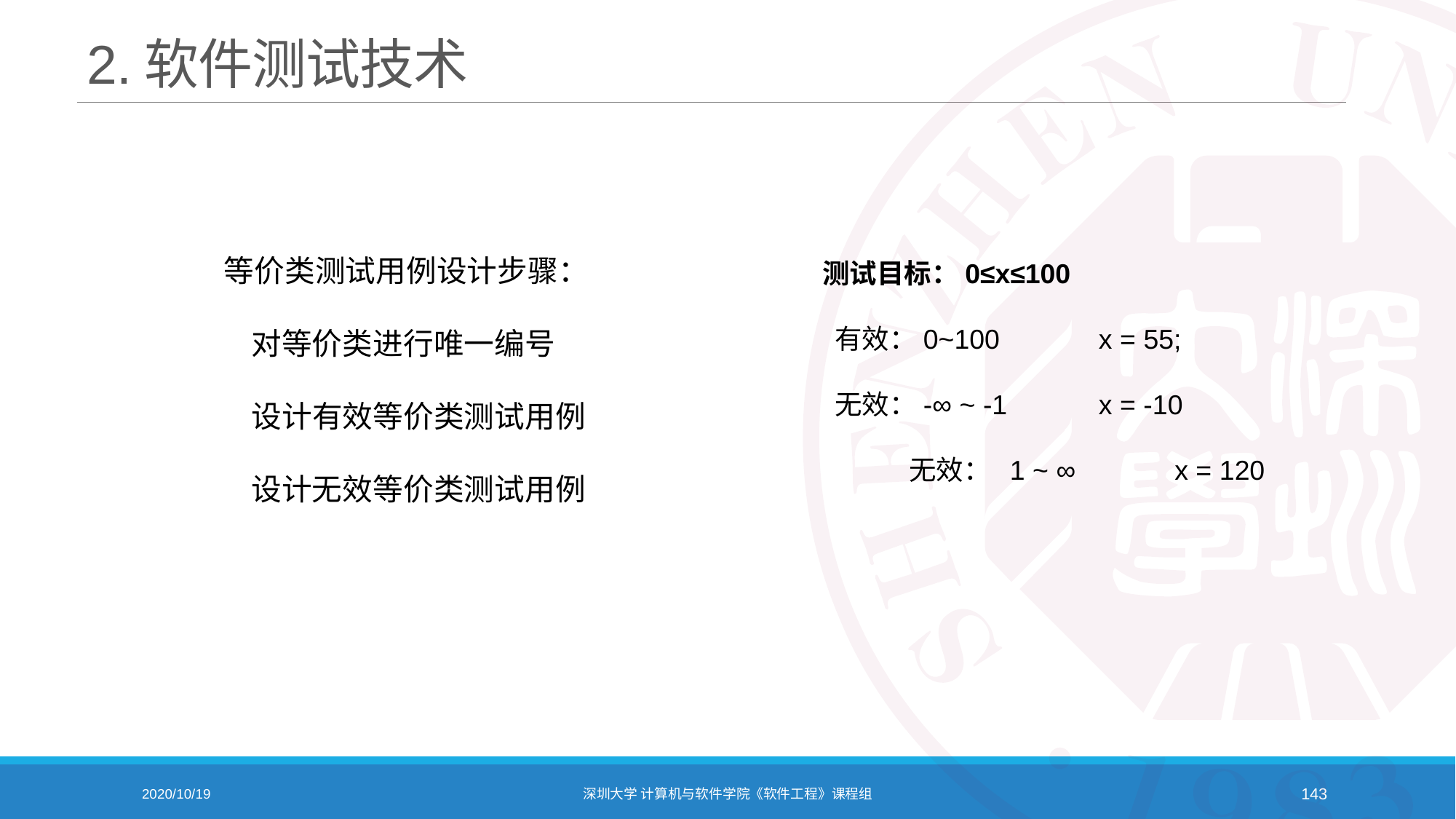

# 2.软件测试技术
等价类测试用例设计步骤：

   对等价类进行唯一编号

   设计有效等价类测试用例

   设计无效等价类测试用例
测试目标：0≤x≤100

 有效：0~100             x = 55;

 无效：-∞ ~ -1            x = -10
				                 无效：  1 ~ ∞             x = 120

2020/10/19
深圳大学 计算机与软件学院《软件工程》课程组
143